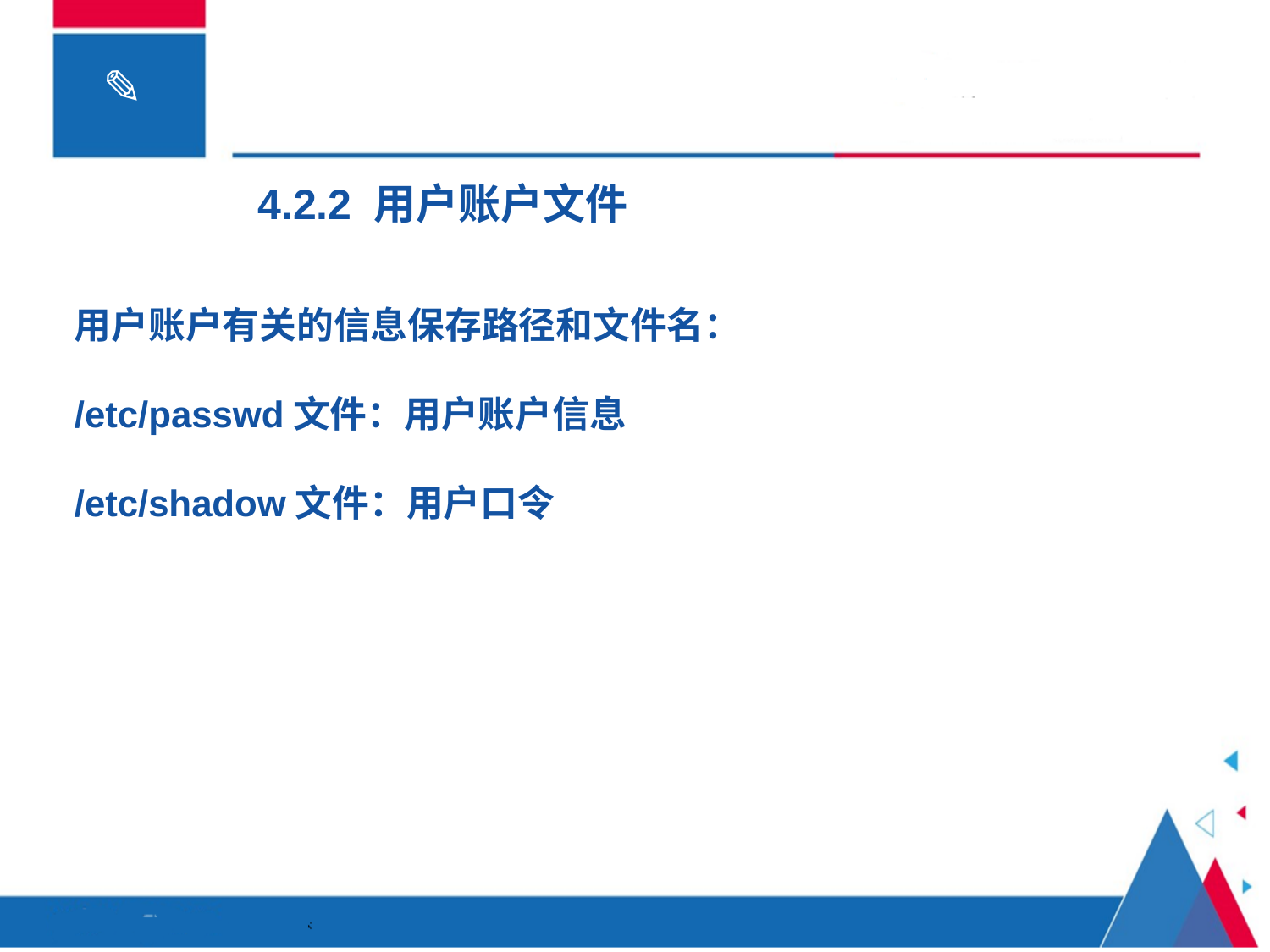

4.2.2 用户账户文件
用户账户有关的信息保存路径和文件名：
/etc/passwd文件：用户账户信息
/etc/shadow文件：用户口令